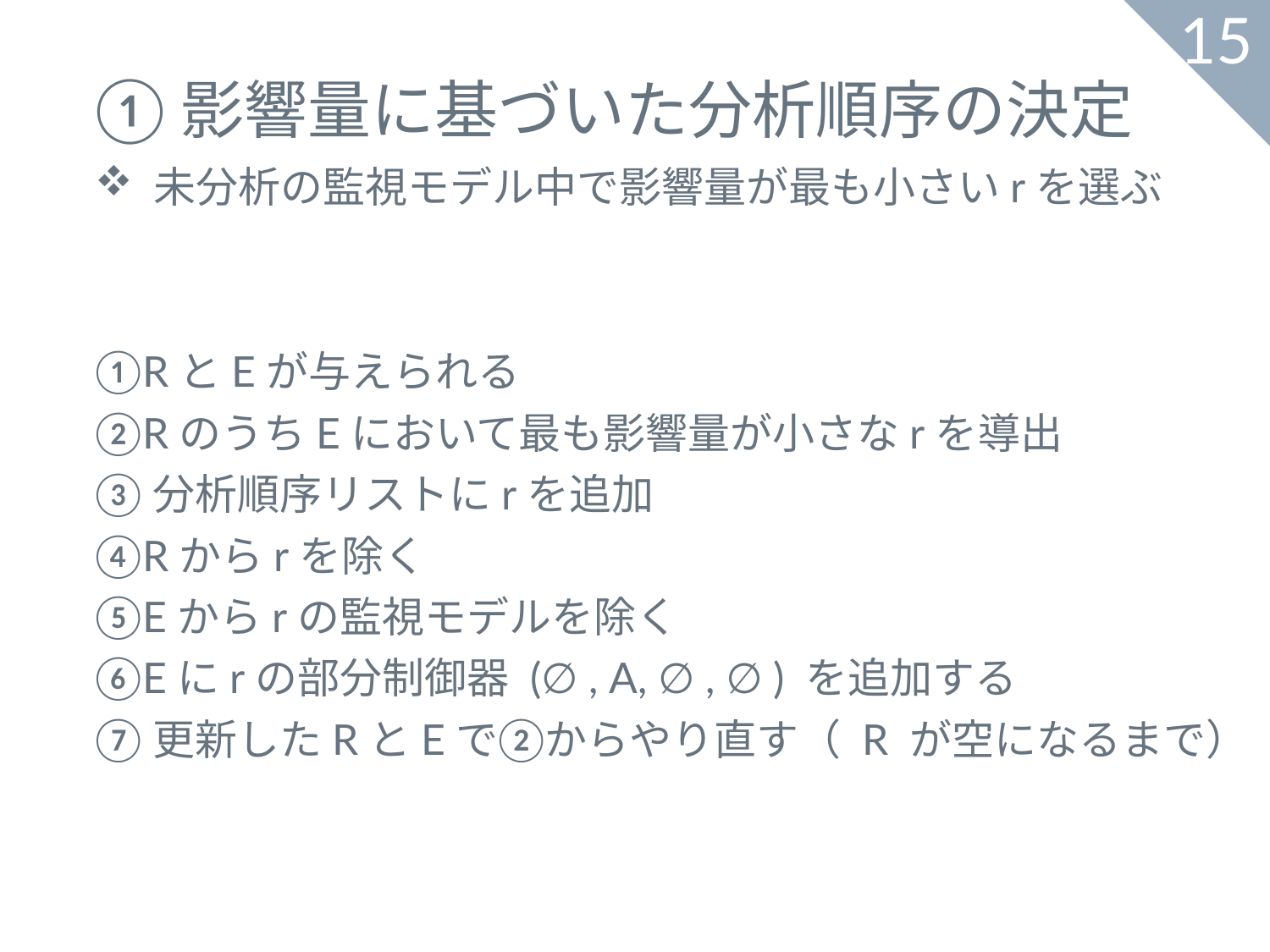

# ①影響量に基づいた分析順序の決定
150

未分析の監視モデル中で影響量が最も小さいrを選ぶ

①RとEが与えられる
②RのうちEにおいて最も影響量が小さなrを導出
③分析順序リストにrを追加
④Rからrを除く
⑤Eからrの監視モデルを除く
⑥Eにrの部分制御器 (∅ , A, ∅ , ∅ ) を追加する
⑦更新したRとEで②からやり直す（ R が空になるまで）